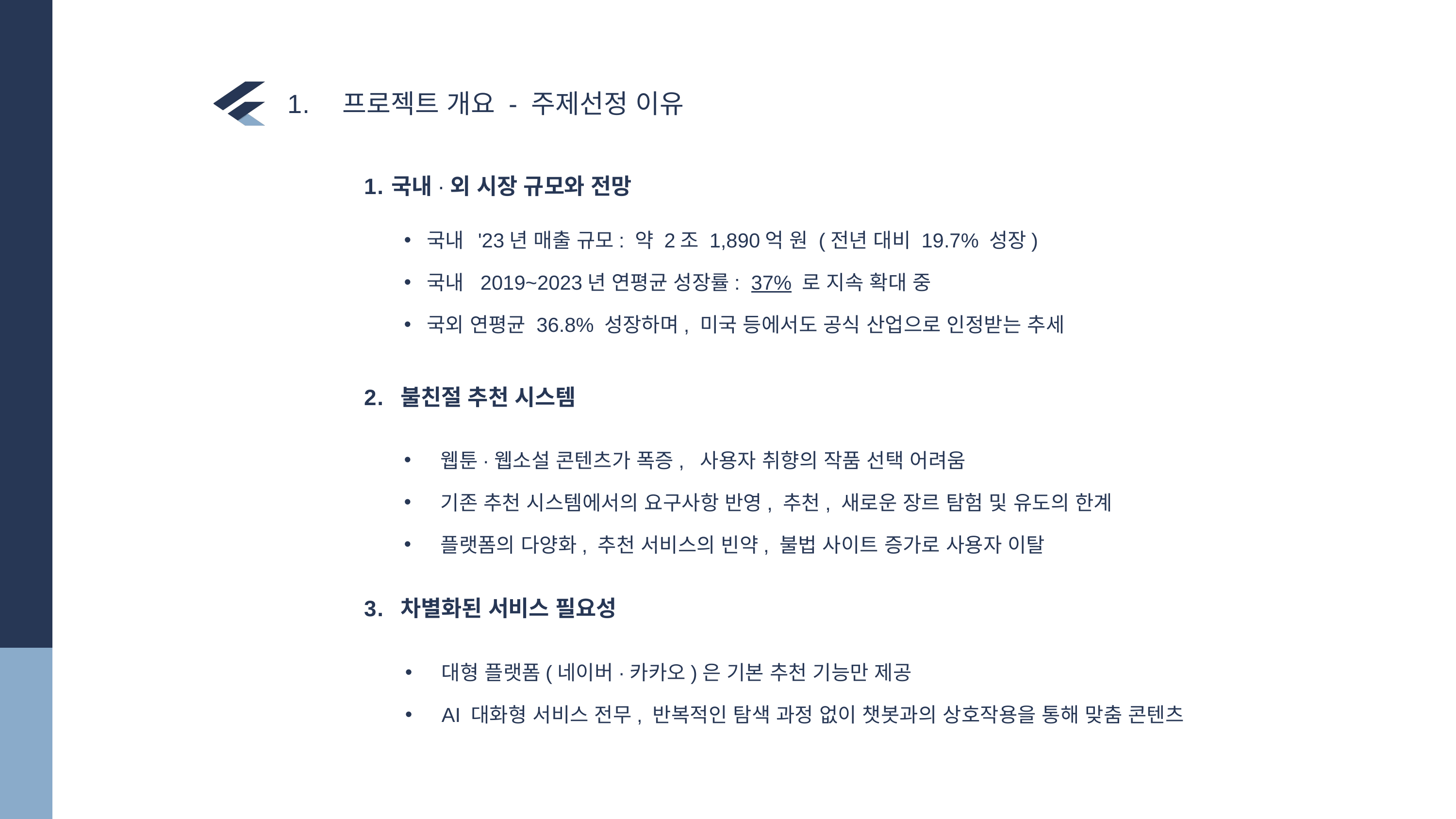

1. 프로젝트 개요 - 주제선정 이유

국내·외 시장 규모와 전망

불친절 추천 시스템

차별화된 서비스 필요성

국내  '23년 매출 규모: 약 2조 1,890억 원 (전년 대비 19.7% 성장)
국내  2019~2023년 연평균 성장률:  37% 로 지속 확대 중
국외 연평균 36.8% 성장하며, 미국 등에서도 공식 산업으로 인정받는 추세
웹툰·웹소설 콘텐츠가 폭증,  사용자 취향의 작품 선택 어려움
기존 추천 시스템에서의 요구사항 반영, 추천, 새로운 장르 탐험 및 유도의 한계
플랫폼의 다양화, 추천 서비스의 빈약, 불법 사이트 증가로 사용자 이탈
대형 플랫폼(네이버·카카오)은 기본 추천 기능만 제공
AI 대화형 서비스 전무, 반복적인 탐색 과정 없이 챗봇과의 상호작용을 통해 맞춤 콘텐츠